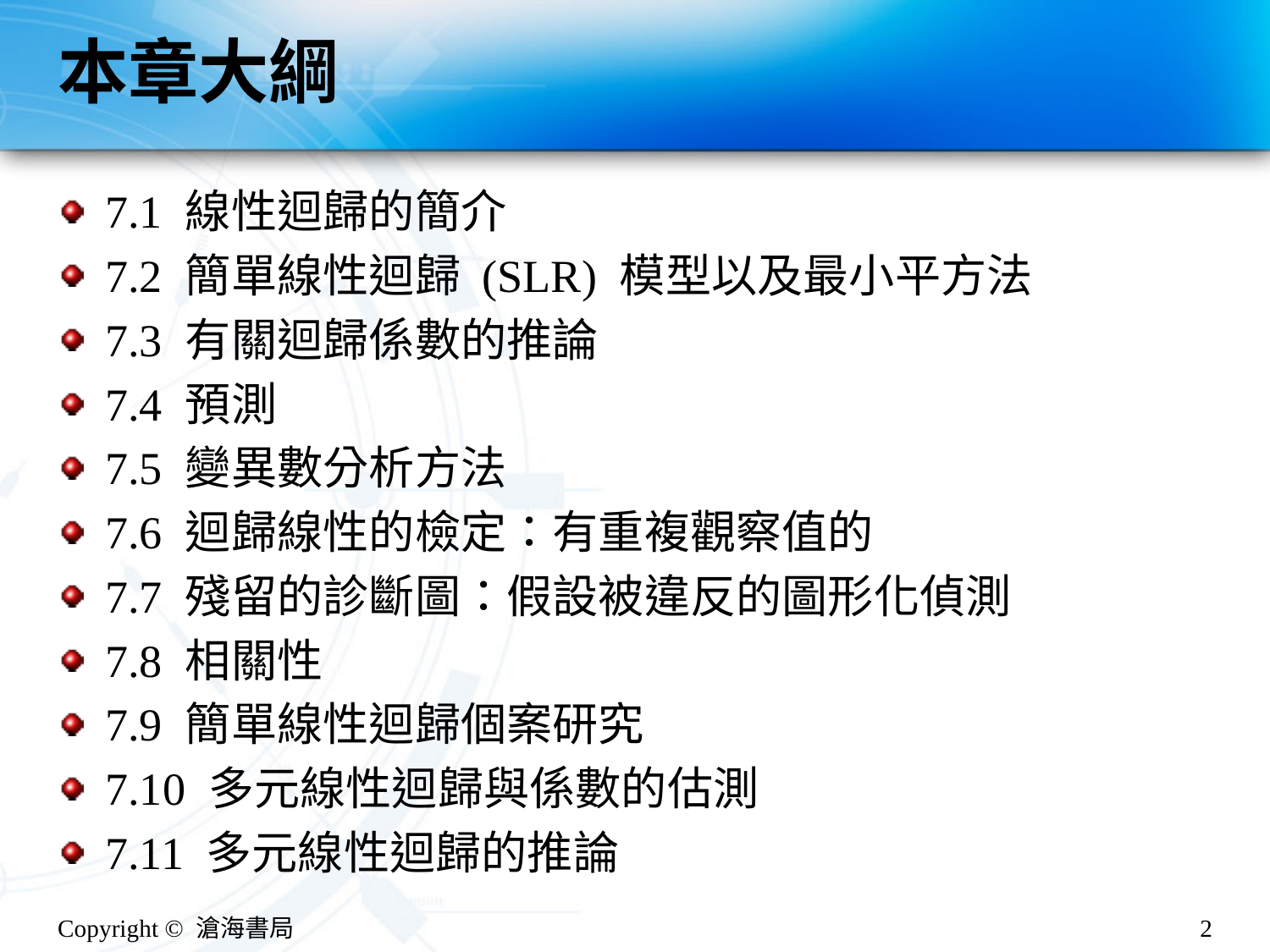

# 本章大綱
7.1 線性迴歸的簡介
7.2 簡單線性迴歸 (SLR) 模型以及最小平方法
7.3 有關迴歸係數的推論
7.4 預測
7.5 變異數分析方法
7.6 迴歸線性的檢定：有重複觀察值的
7.7 殘留的診斷圖：假設被違反的圖形化偵測
7.8 相關性
7.9 簡單線性迴歸個案研究
7.10 多元線性迴歸與係數的估測
7.11 多元線性迴歸的推論
Copyright © 滄海書局
2